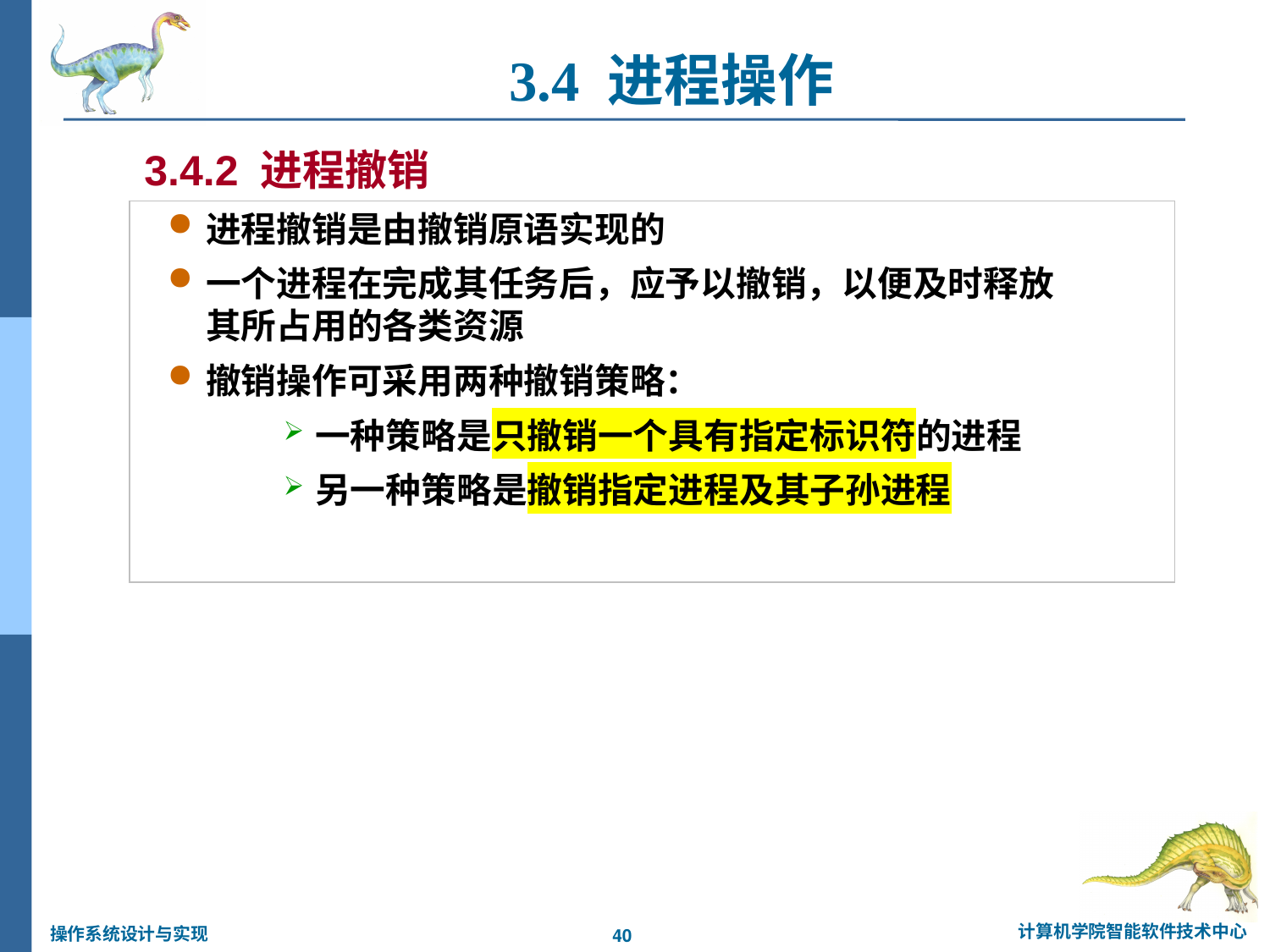

3.4 进程操作
3.4.2 进程撤销
进程撤销是由撤销原语实现的
一个进程在完成其任务后，应予以撤销，以便及时释放
其所占用的各类资源
撤销操作可采用两种撤销策略：
一种策略是只撤销一个具有指定标识符的进程
另一种策略是撤销指定进程及其子孙进程